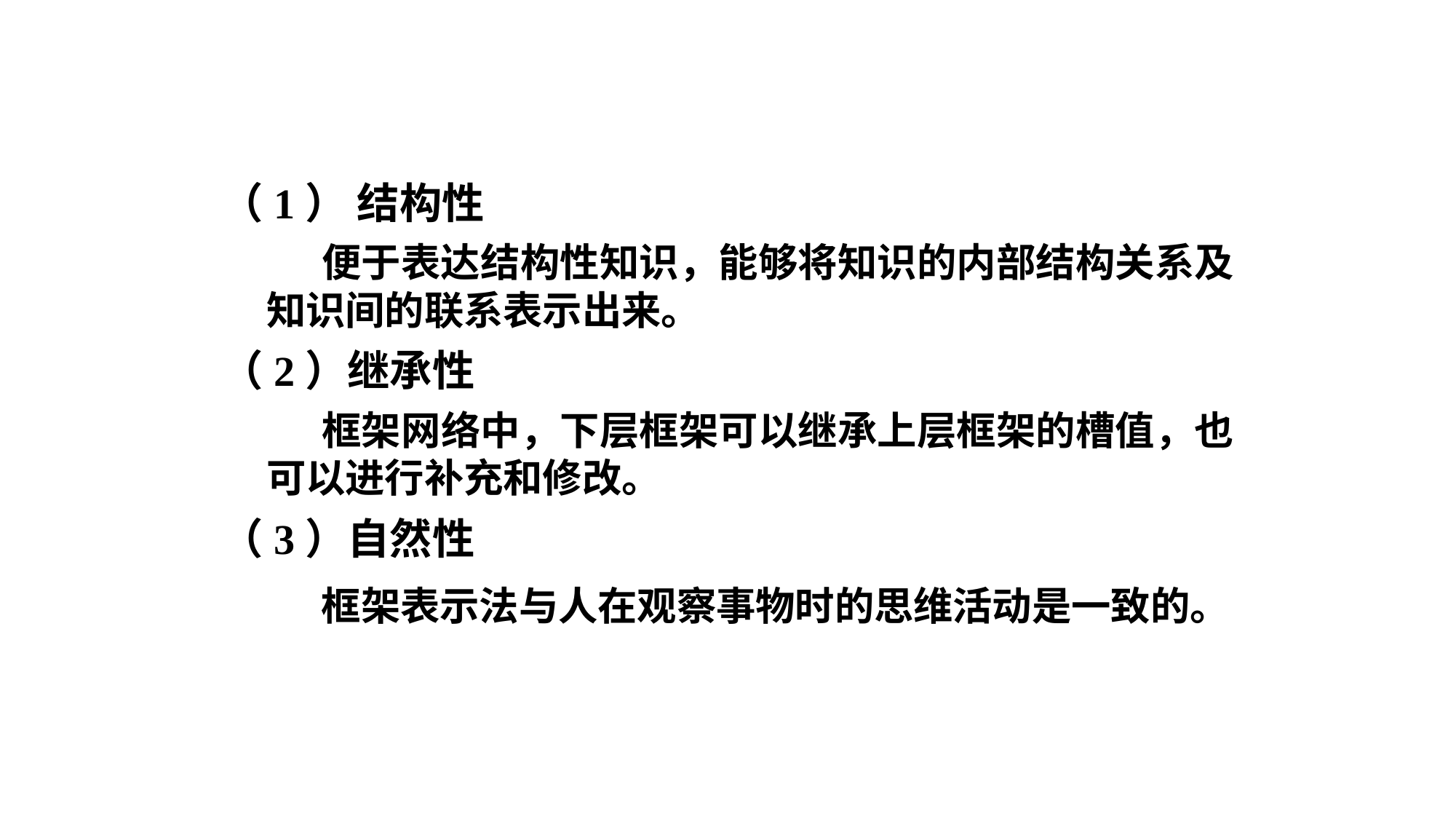

# 框架表示法
（1） 结构性
          便于表达结构性知识，能够将知识的内部结构关系及知识间的联系表示出来。
（2）继承性
          框架网络中，下层框架可以继承上层框架的槽值，也可以进行补充和修改。
（3）自然性
        框架表示法与人在观察事物时的思维活动是一致的。